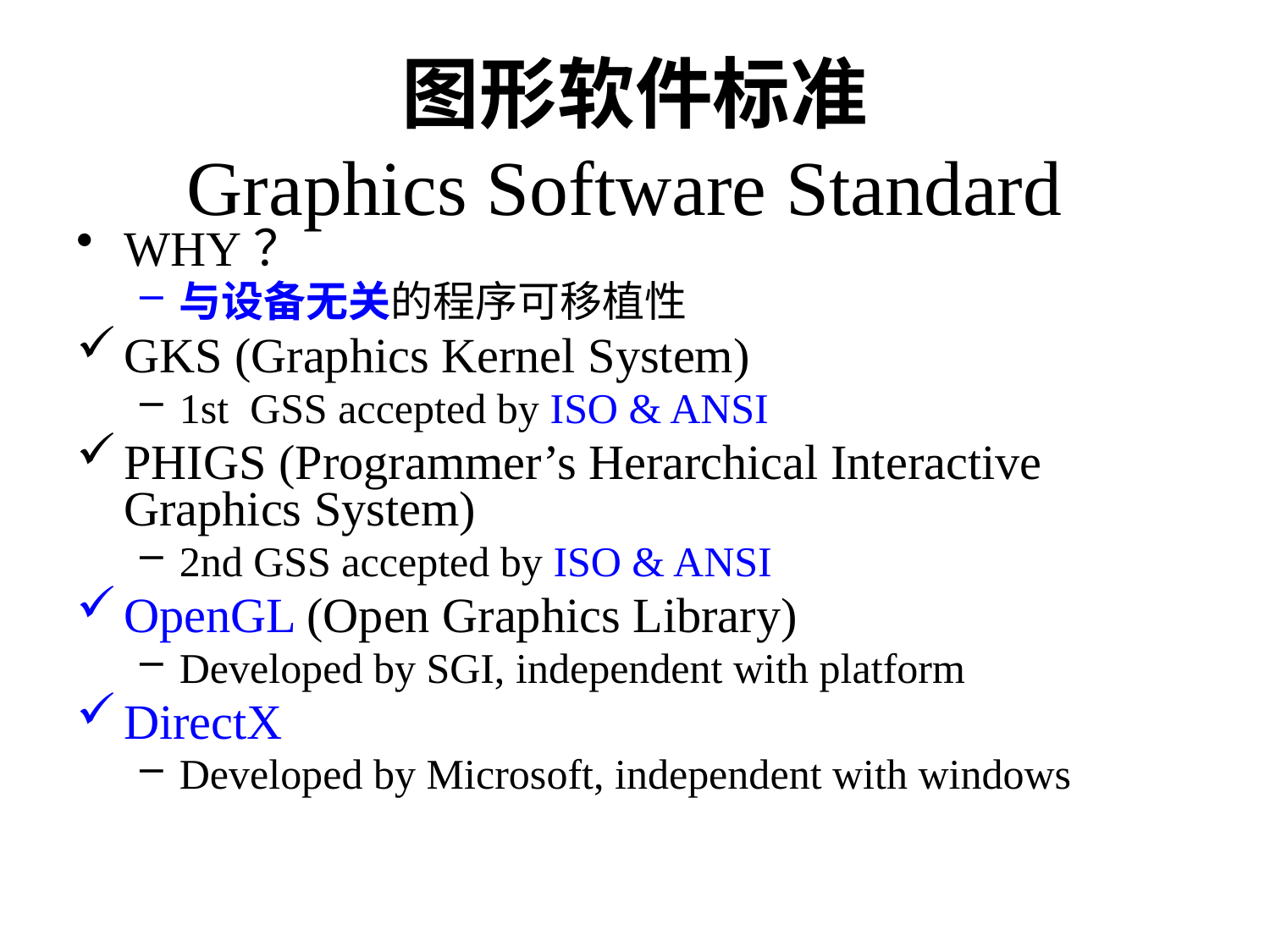

# 图形软件标准 Graphics Software Standard
WHY？
与设备无关的程序可移植性
GKS (Graphics Kernel System)
1st  GSS accepted by ISO & ANSI
PHIGS (Programmer’s Herarchical Interactive Graphics System)
2nd GSS accepted by ISO & ANSI
OpenGL (Open Graphics Library)
Developed by SGI, independent with platform
DirectX
Developed by Microsoft, independent with windows